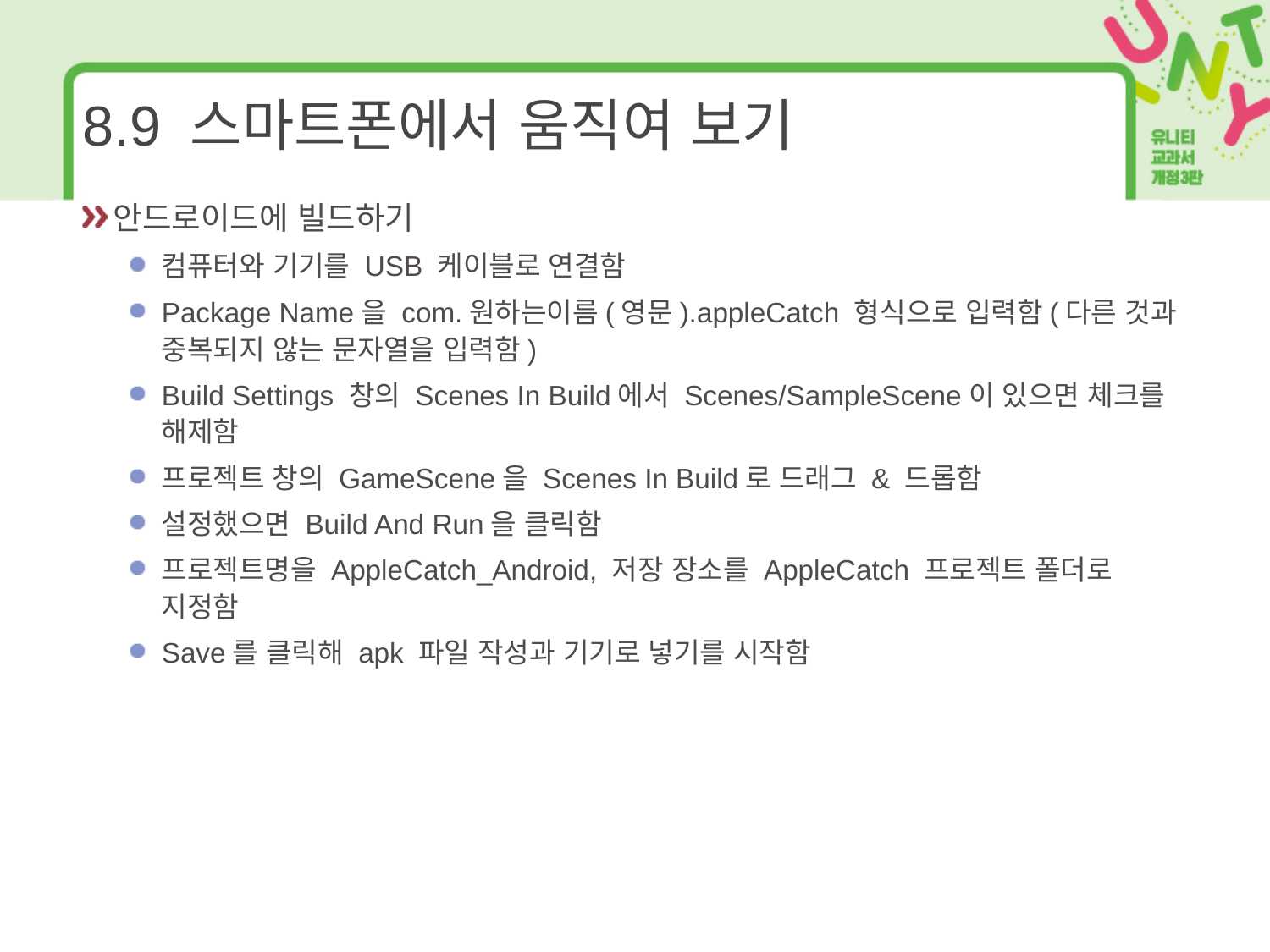

# 8.9 스마트폰에서 움직여 보기
안드로이드에 빌드하기
컴퓨터와 기기를 USB 케이블로 연결함
Package Name을 com.원하는이름(영문).appleCatch 형식으로 입력함(다른 것과 중복되지 않는 문자열을 입력함)
Build Settings 창의 Scenes In Build에서 Scenes/SampleScene이 있으면 체크를 해제함
프로젝트 창의 GameScene을 Scenes In Build로 드래그 & 드롭함
설정했으면 Build And Run을 클릭함
프로젝트명을 AppleCatch_Android, 저장 장소를 AppleCatch 프로젝트 폴더로 지정함
Save를 클릭해 apk 파일 작성과 기기로 넣기를 시작함